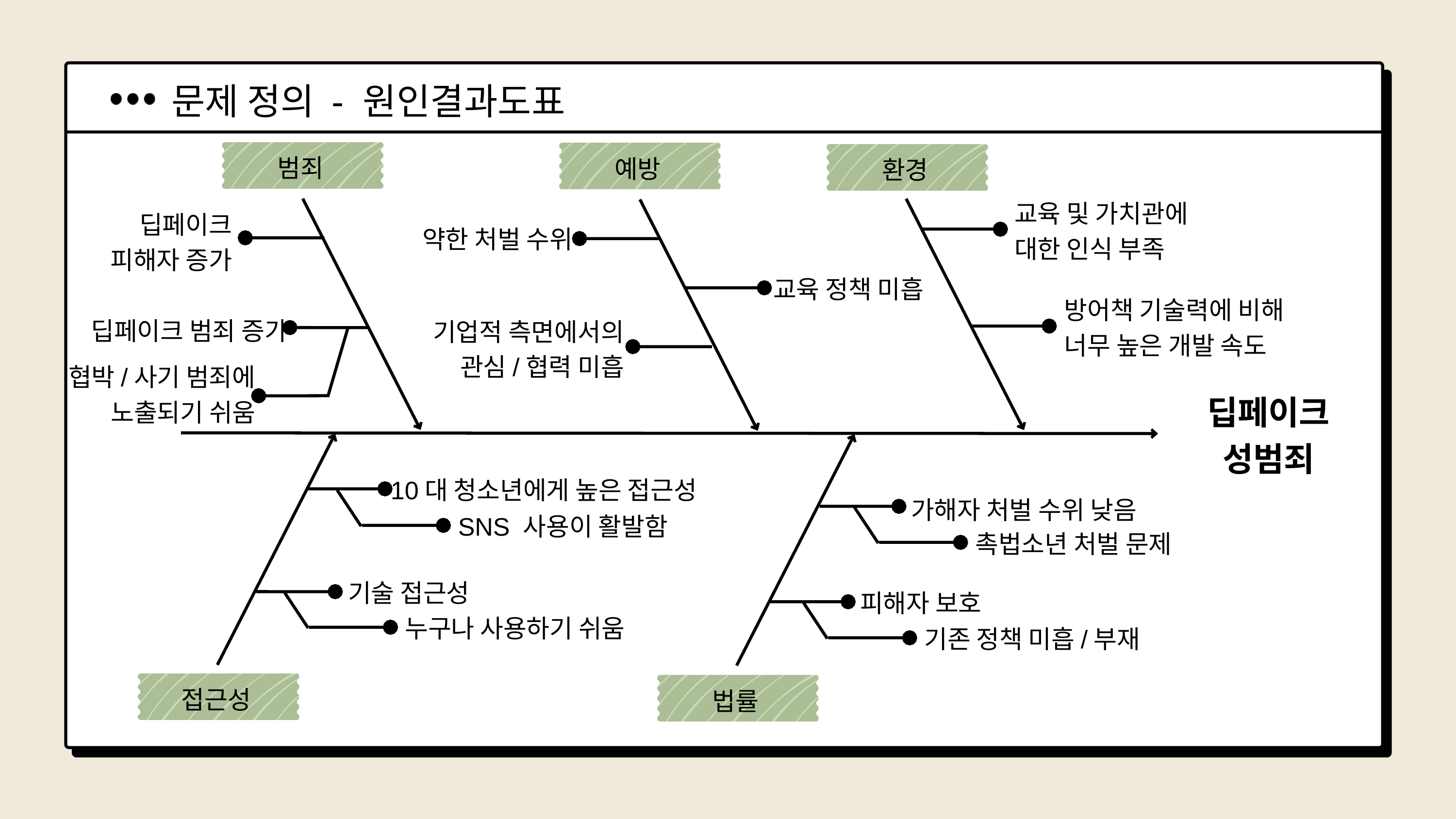

문제 정의 - 원인결과도표

범죄
예방
환경
교육 및 가치관에 대한 인식 부족

딥페이크
피해자 증가
약한 처벌 수위

교육 정책 미흡

방어책 기술력에 비해 너무 높은 개발 속도
딥페이크 범죄 증가
기업적 측면에서의 관심/협력 미흡

협박/사기 범죄에 노출되기 쉬움
딥페이크
성범죄

10대 청소년에게 높은 접근성

가해자 처벌 수위 낮음

SNS 사용이 활발함

촉법소년 처벌 문제

기술 접근성
피해자 보호

누구나 사용하기 쉬움
기존 정책 미흡/부재

접근성
법률